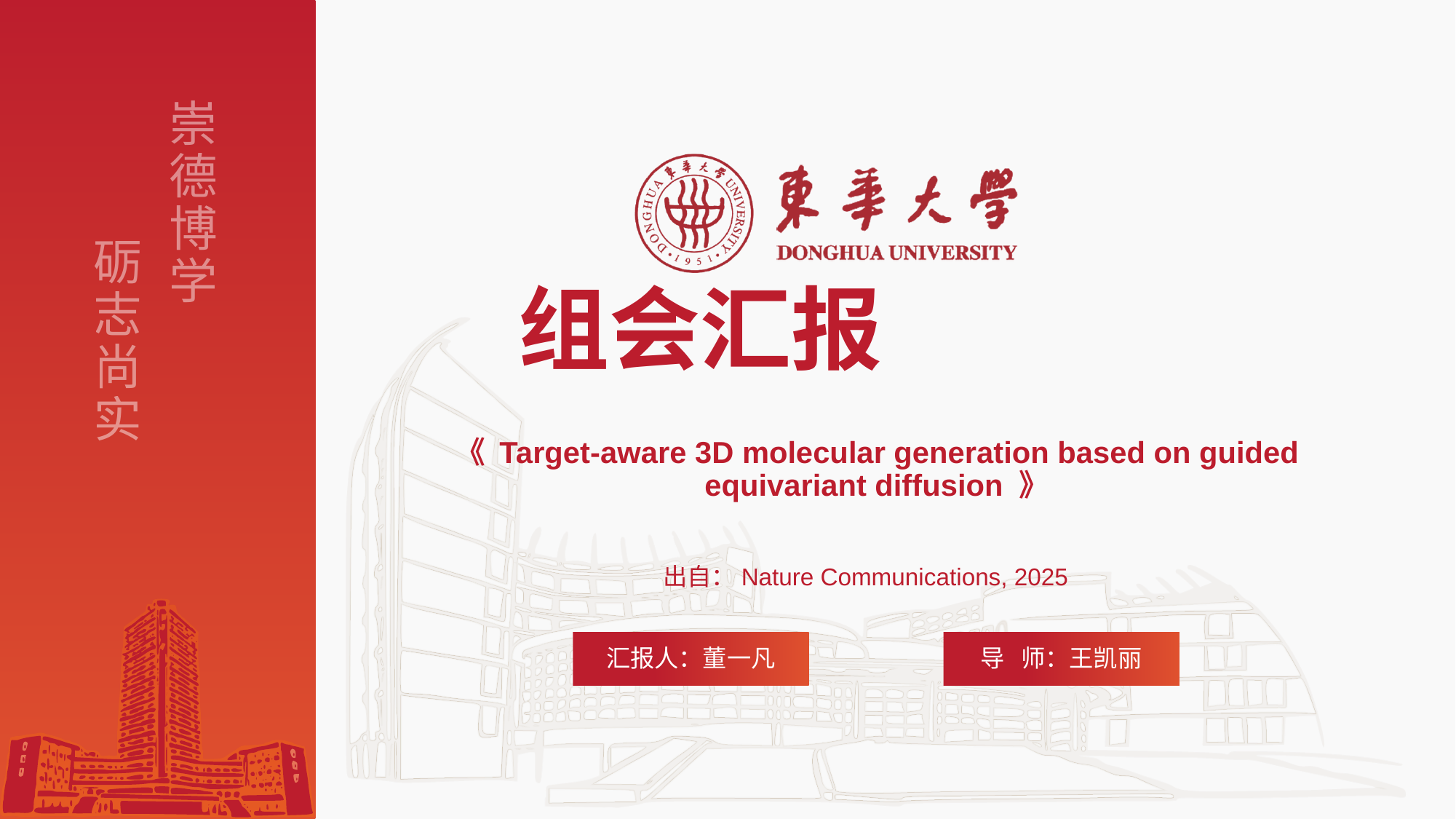

组会汇报
《 Target-aware 3D molecular generation based on guided equivariant diffusion 》
出自：Nature Communications, 2025
汇报人：董一凡
导   师：王凯丽